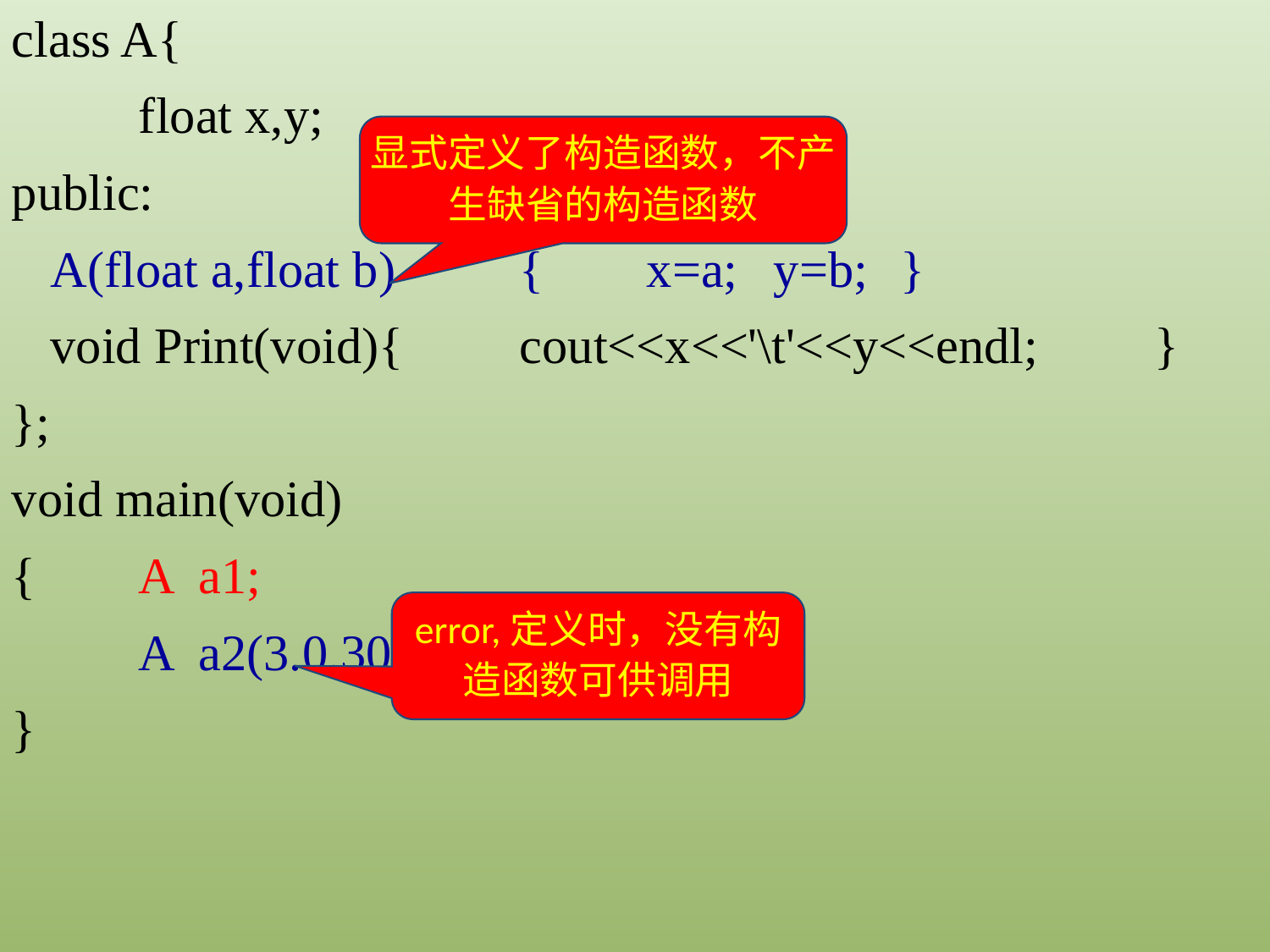

class A{
	float x,y;
public:
   A(float a,float b)	{	x=a;	y=b;	}
   void Print(void){	cout<<x<<'\t'<<y<<endl;	}
};
void main(void)
{	A  a1;
	A  a2(3.0,30.0);
}
显式定义了构造函数，不产生缺省的构造函数
error,定义时，没有构造函数可供调用
667